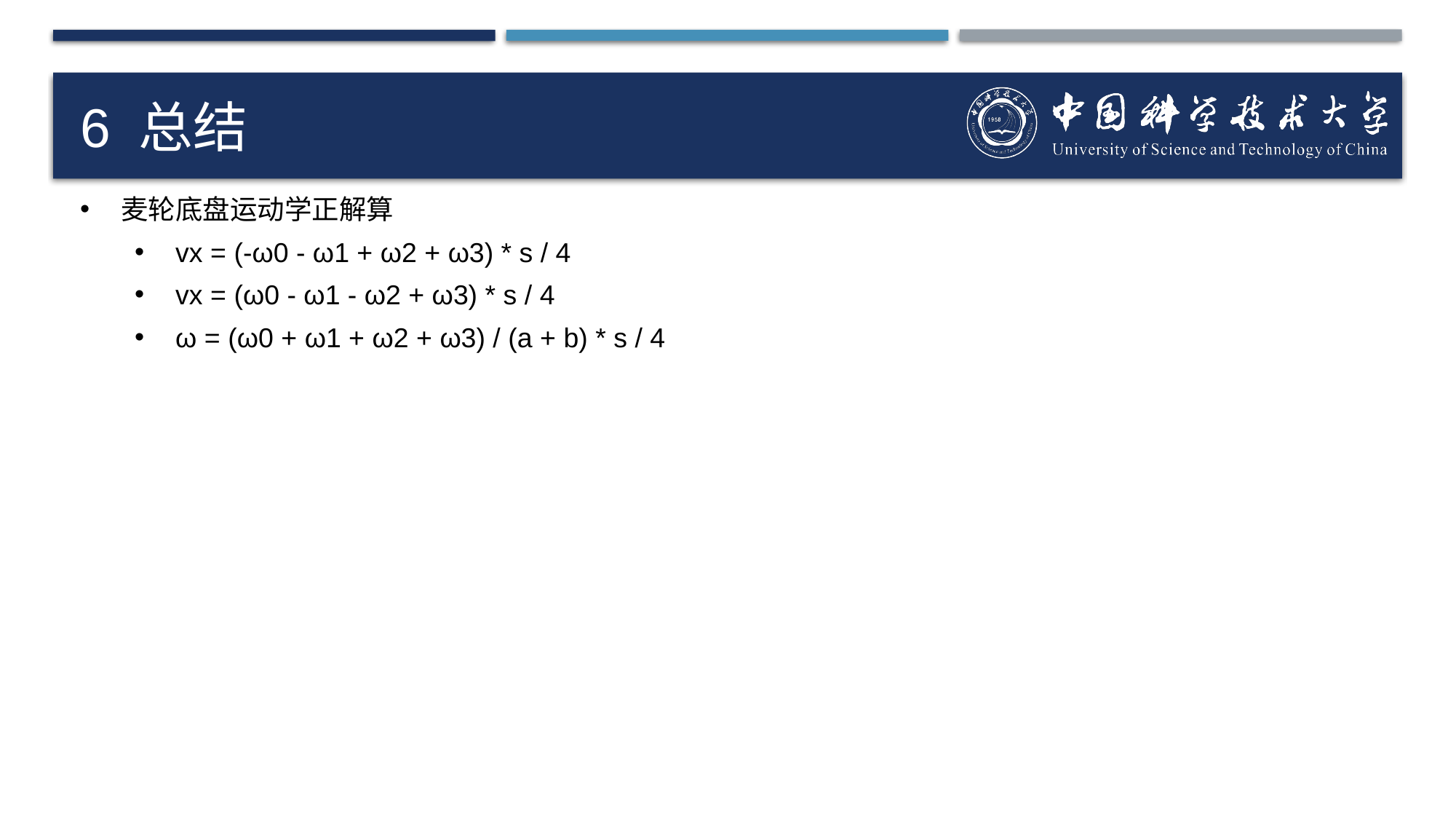

# 6 总结
麦轮底盘运动学正解算
vx = (-ω0 - ω1 + ω2 + ω3) * s / 4
vx = (ω0 - ω1 - ω2 + ω3) * s / 4
ω = (ω0 + ω1 + ω2 + ω3) / (a + b) * s / 4